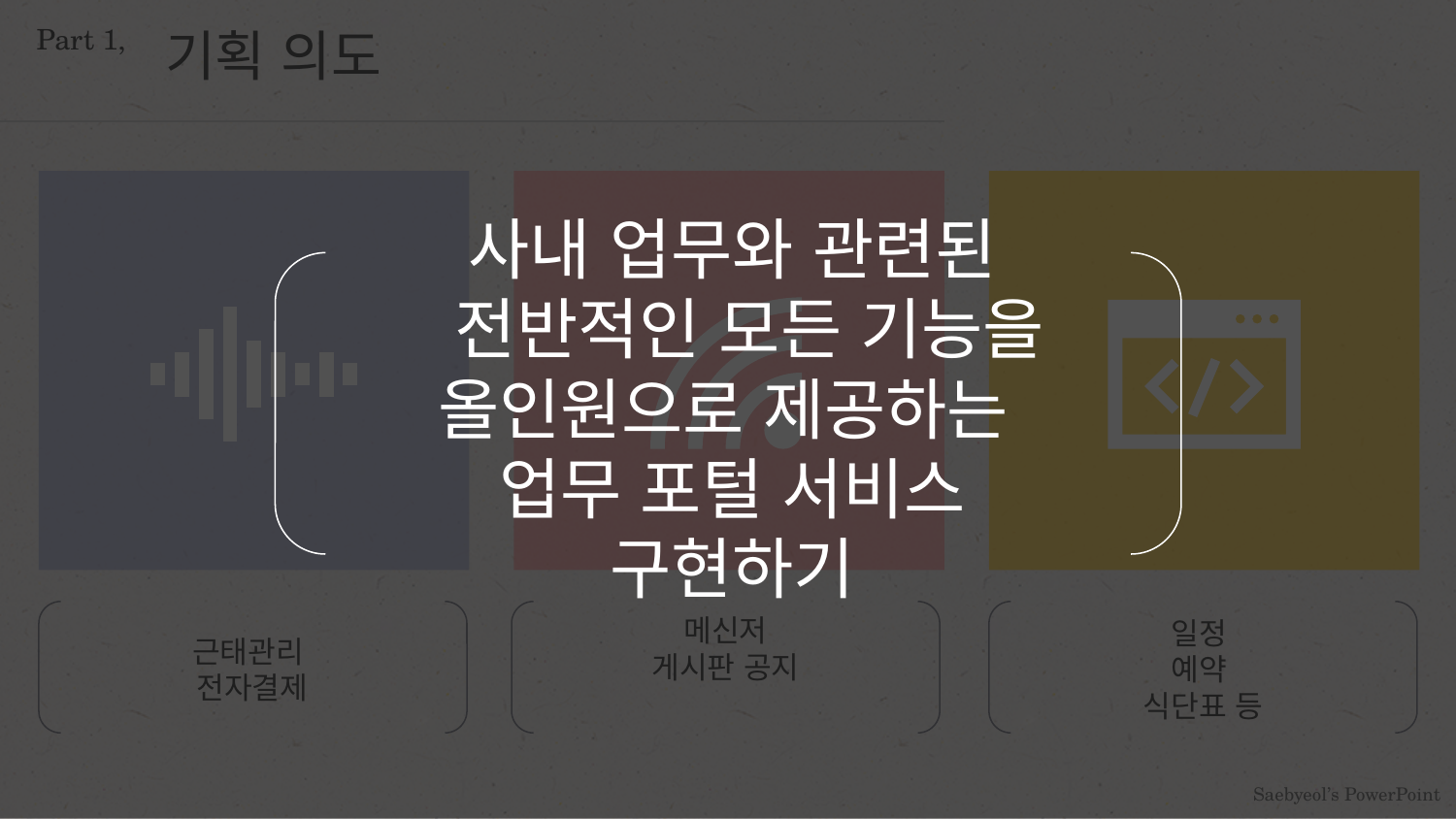

Part 1,
기획 의도

사내 업무와 관련된
 전반적인 모든 기능을 올인원으로 제공하는
업무 포털 서비스 구현하기

메신저 게시판 공지
일정
예약
식단표 등
근태관리
전자결제